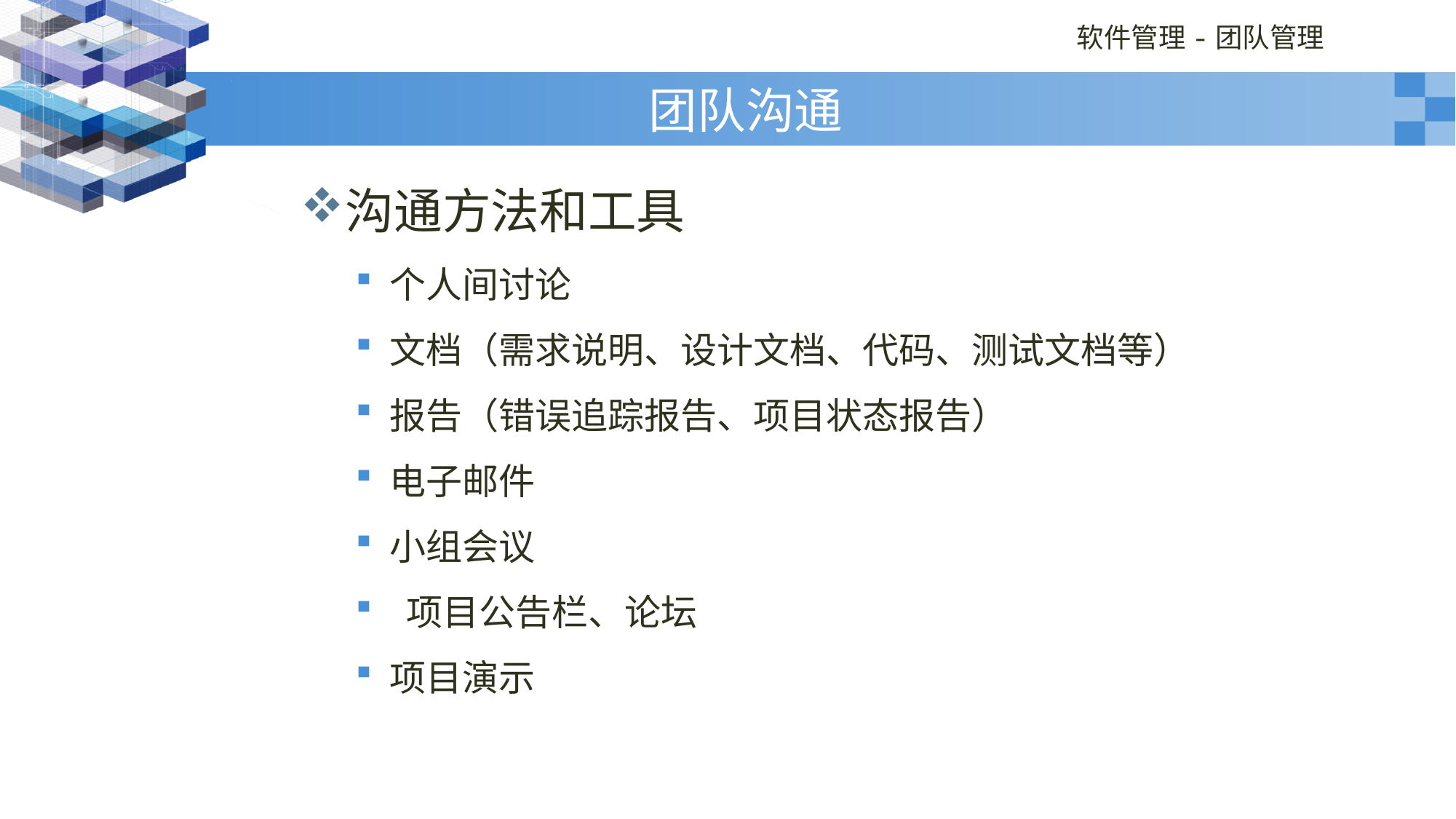

# 团队沟通
沟通方法和工具
个人间讨论
文档（需求说明、设计文档、代码、测试文档等）
报告（错误追踪报告、项目状态报告）
电子邮件
小组会议
 项目公告栏、论坛
项目演示